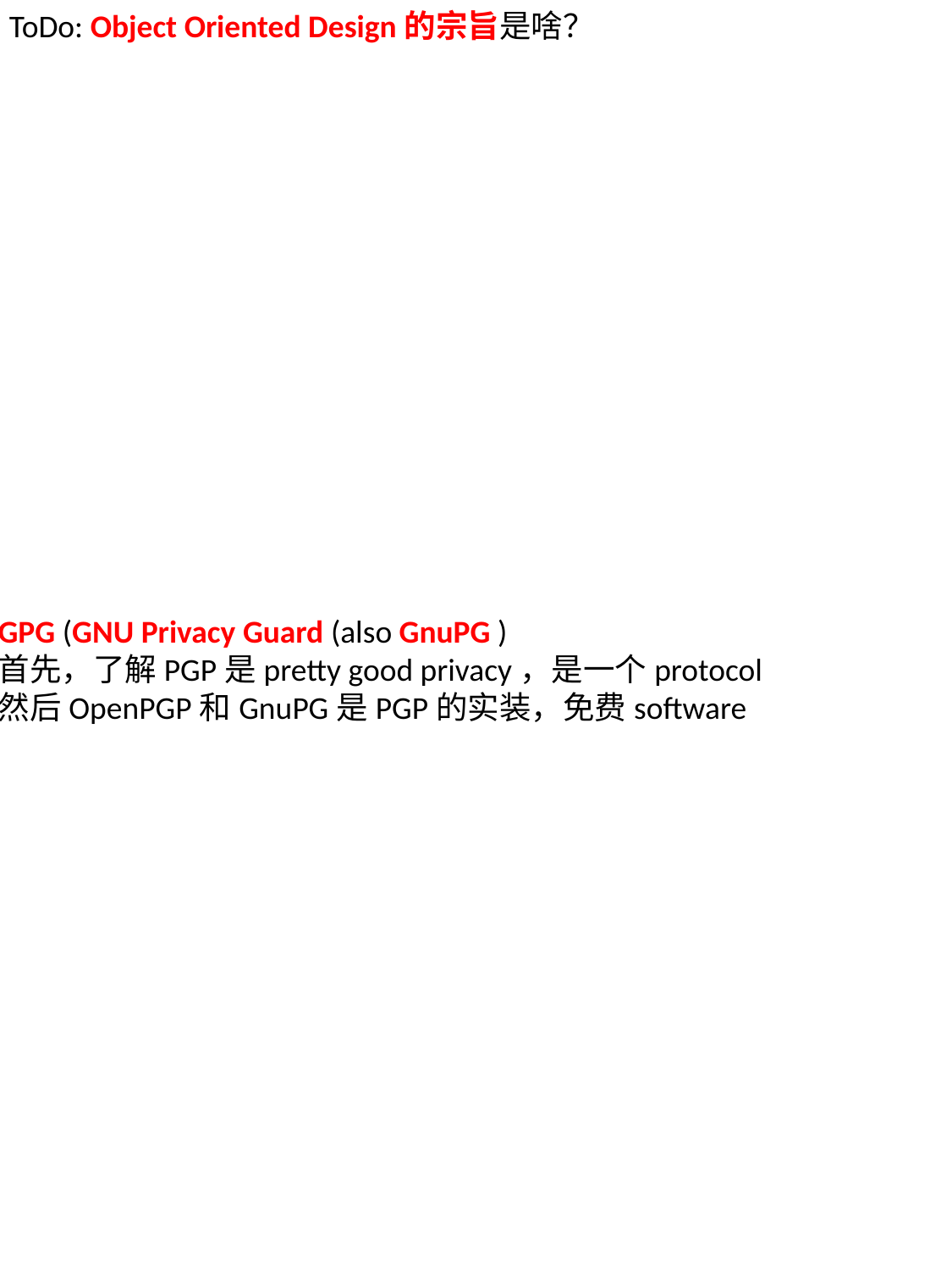

ToDo: Object Oriented Design的宗旨是啥？
GPG (GNU Privacy Guard (also GnuPG )
首先，了解PGP是pretty good privacy，是一个protocol
然后OpenPGP和GnuPG是PGP的实装，免费software